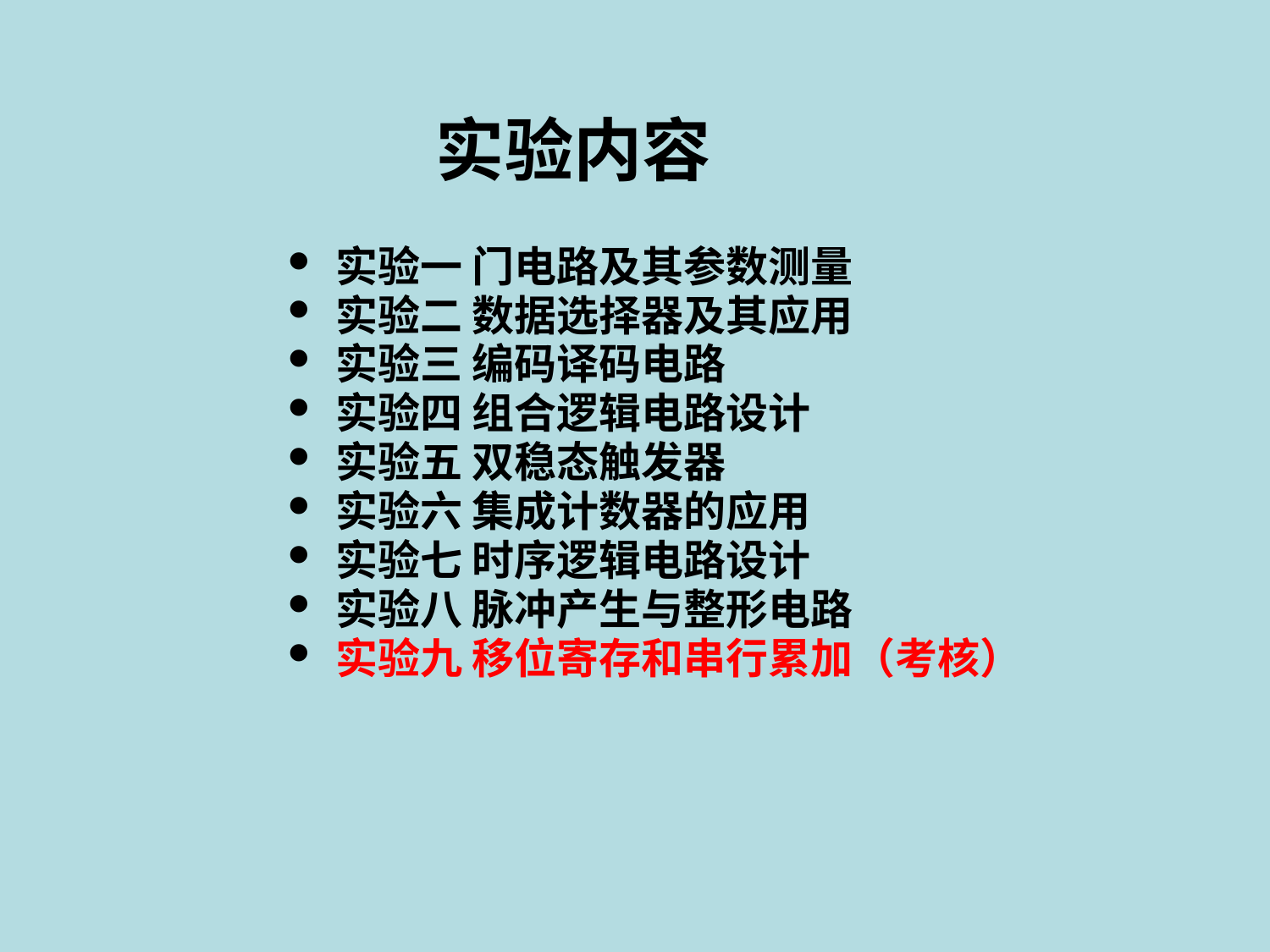

实验内容
实验一 门电路及其参数测量
实验二 数据选择器及其应用
实验三 编码译码电路
实验四 组合逻辑电路设计
实验五 双稳态触发器
实验六 集成计数器的应用
实验七 时序逻辑电路设计
实验八 脉冲产生与整形电路
实验九 移位寄存和串行累加（考核）